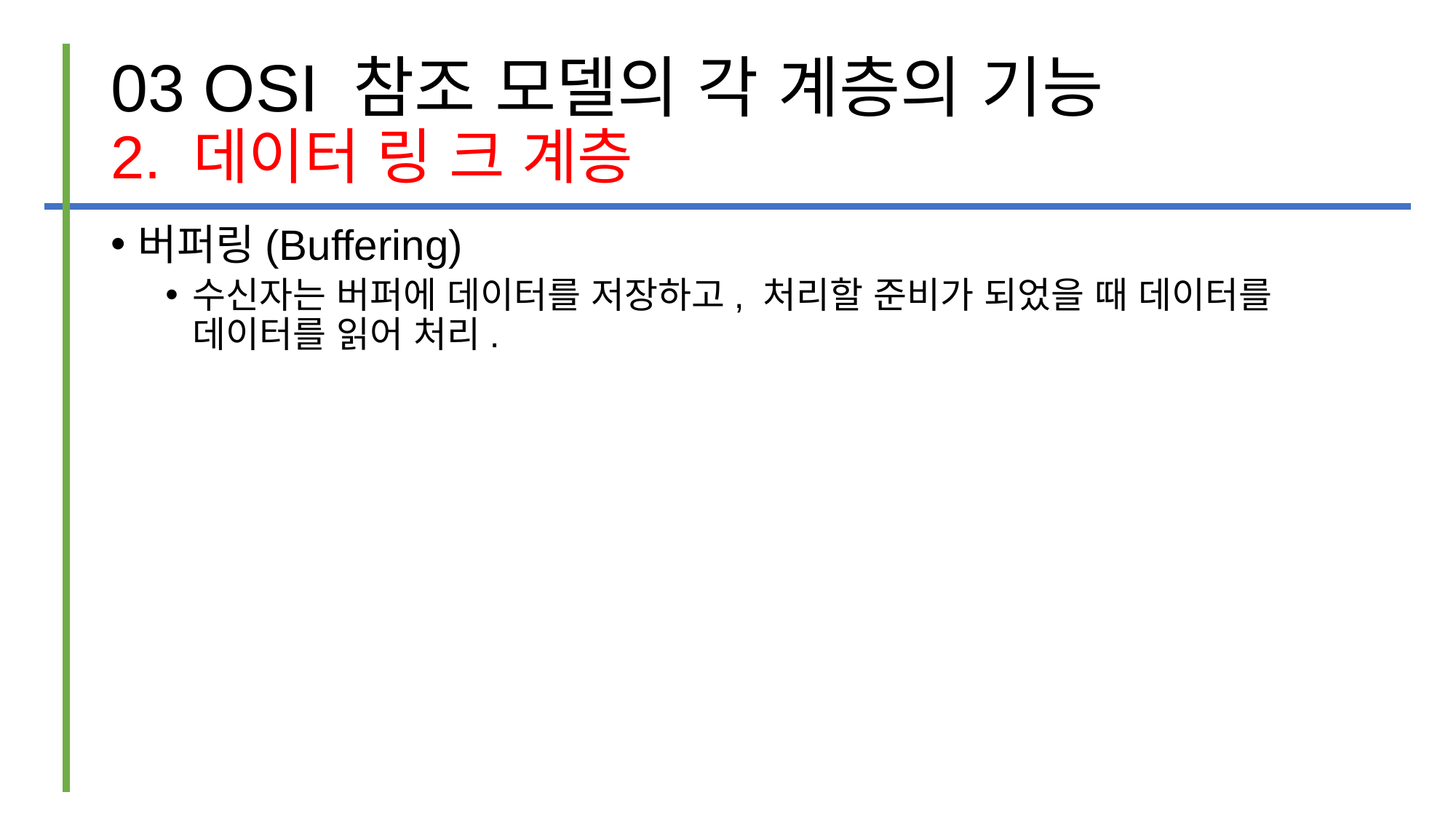

# 03 OSI 참조 모델의 각 계층의 기능 2. 데이터 링 크 계층
버퍼링(Buffering)
수신자는 버퍼에 데이터를 저장하고, 처리할 준비가 되었을 때 데이터를 데이터를 읽어 처리.